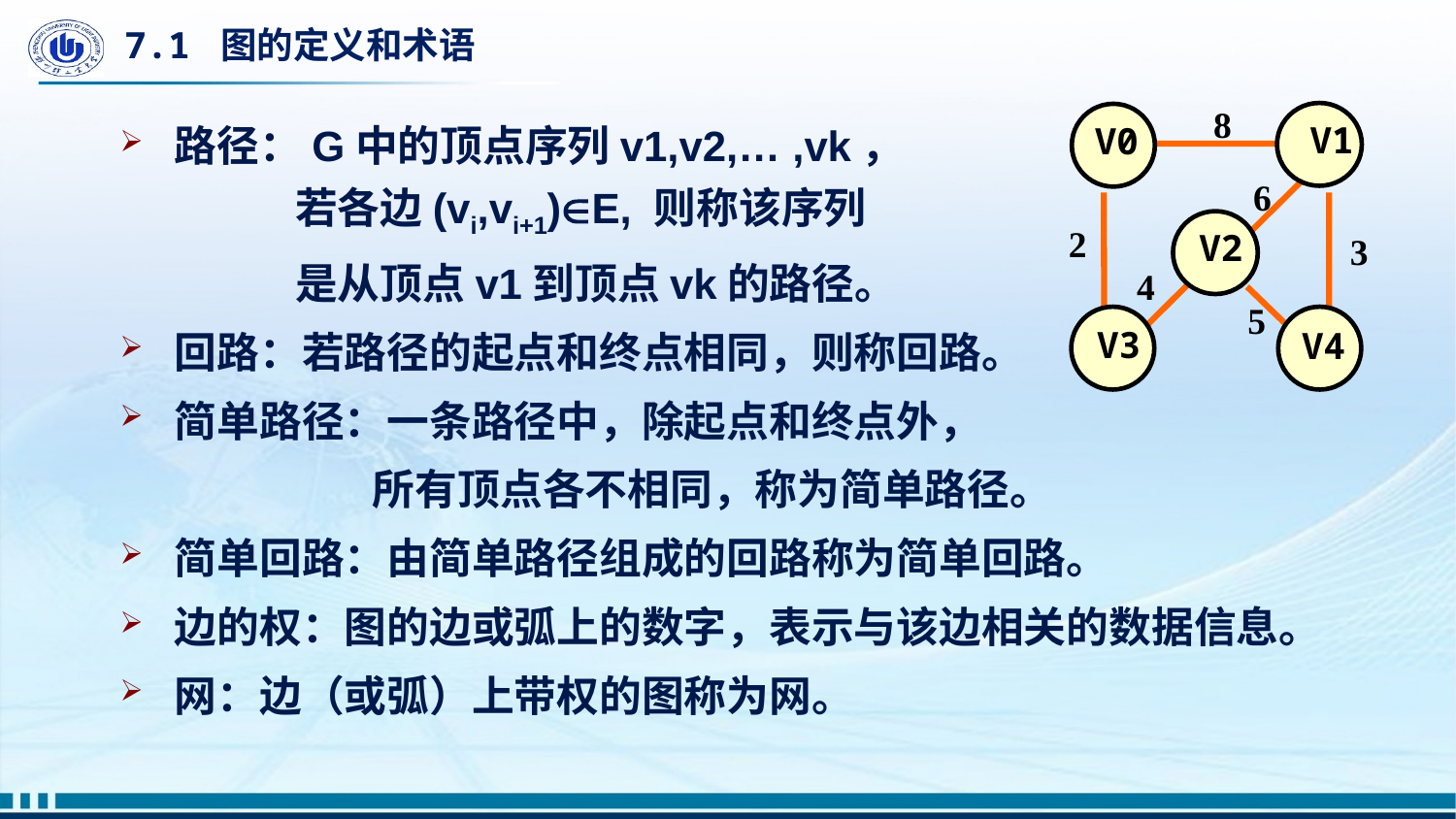

# 7.1 图的定义和术语
8

 V1

 V0

 V2

 V3

 V4
6
2
3
4
5
路径：G中的顶点序列v1,v2,… ,vk，
                 若各边(vi,vi+1)∈E, 则称该序列
                 是从顶点v1到顶点vk的路径。
回路：若路径的起点和终点相同，则称回路。
简单路径：一条路径中，除起点和终点外，
                         所有顶点各不相同，称为简单路径。
简单回路：由简单路径组成的回路称为简单回路。
边的权：图的边或弧上的数字，表示与该边相关的数据信息。
网：边（或弧）上带权的图称为网。